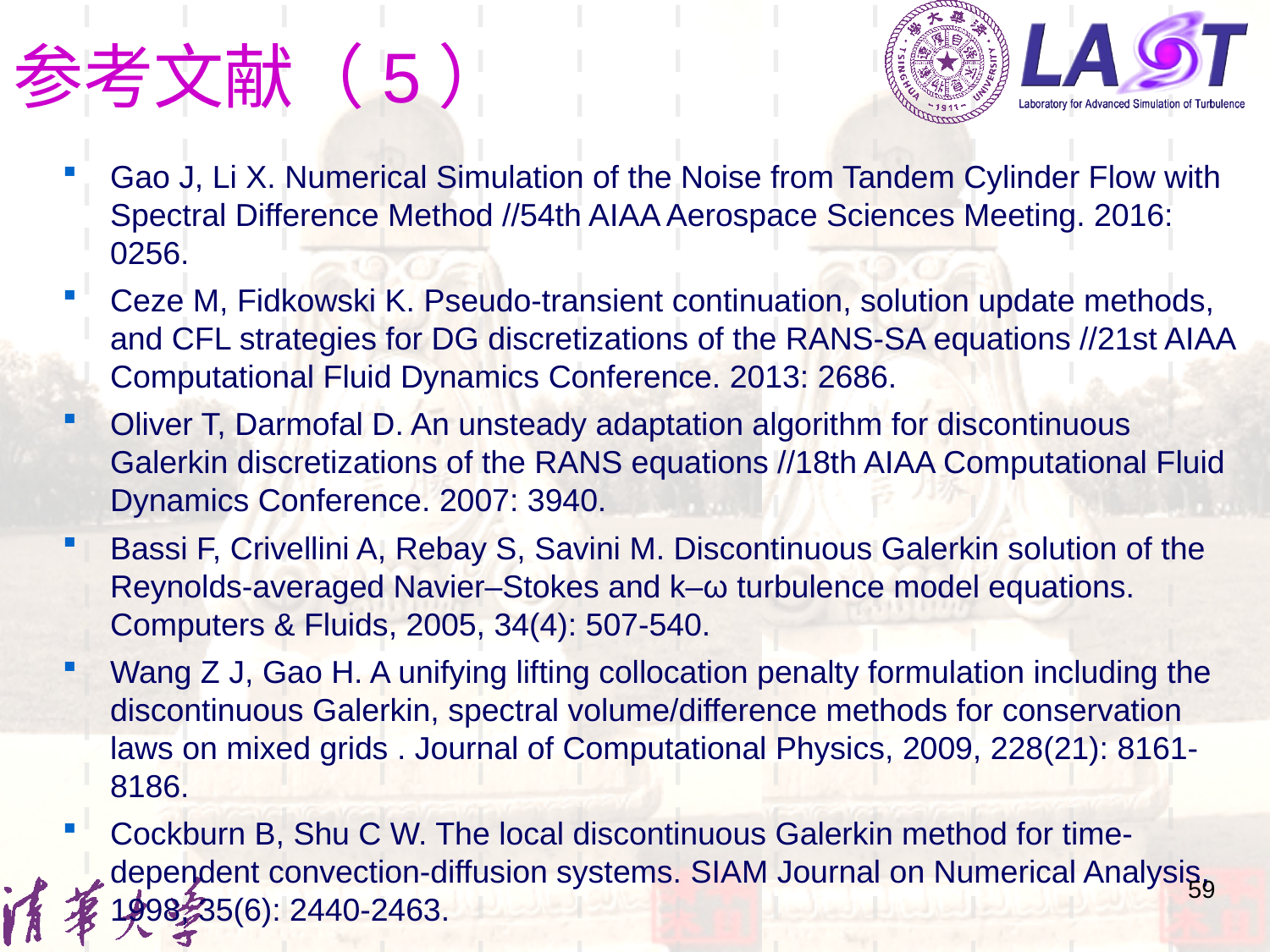

# 参考文献（5）
Gao J, Li X. Numerical Simulation of the Noise from Tandem Cylinder Flow with Spectral Difference Method //54th AIAA Aerospace Sciences Meeting. 2016: 0256.
Ceze M, Fidkowski K. Pseudo-transient continuation, solution update methods, and CFL strategies for DG discretizations of the RANS-SA equations //21st AIAA Computational Fluid Dynamics Conference. 2013: 2686.
Oliver T, Darmofal D. An unsteady adaptation algorithm for discontinuous Galerkin discretizations of the RANS equations //18th AIAA Computational Fluid Dynamics Conference. 2007: 3940.
Bassi F, Crivellini A, Rebay S, Savini M. Discontinuous Galerkin solution of the Reynolds-averaged Navier–Stokes and k–ω turbulence model equations. Computers & Fluids, 2005, 34(4): 507-540.
Wang Z J, Gao H. A unifying lifting collocation penalty formulation including the discontinuous Galerkin, spectral volume/difference methods for conservation laws on mixed grids . Journal of Computational Physics, 2009, 228(21): 8161-8186.
Cockburn B, Shu C W. The local discontinuous Galerkin method for time-dependent convection-diffusion systems. SIAM Journal on Numerical Analysis, 1998, 35(6): 2440-2463.
59